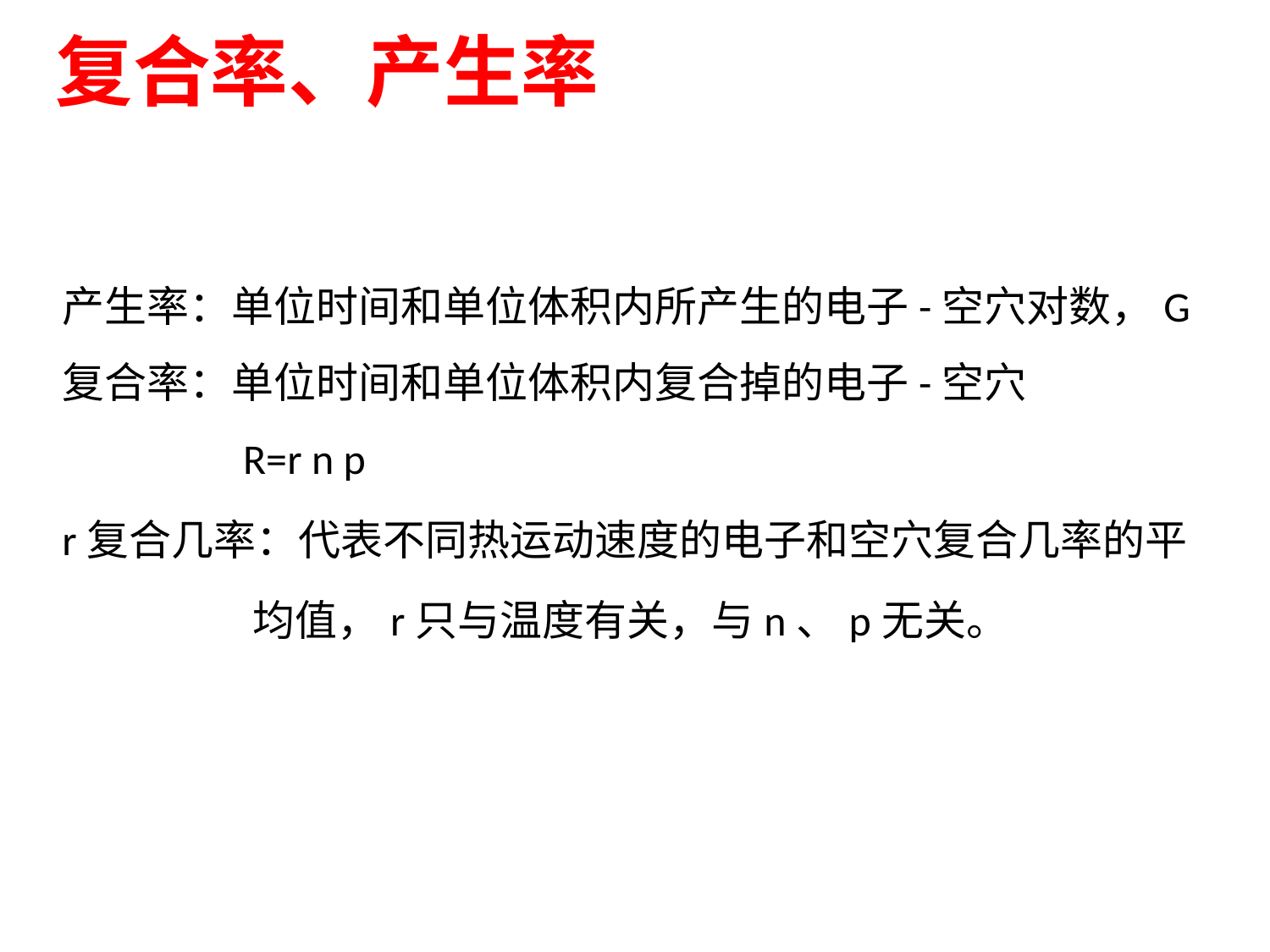

# 复合率、产生率
产生率：单位时间和单位体积内所产生的电子-空穴对数，G
复合率：单位时间和单位体积内复合掉的电子-空穴
                   R=r n p
r复合几率：代表不同热运动速度的电子和空穴复合几率的平
                   均值，r只与温度有关，与n、p无关。
55